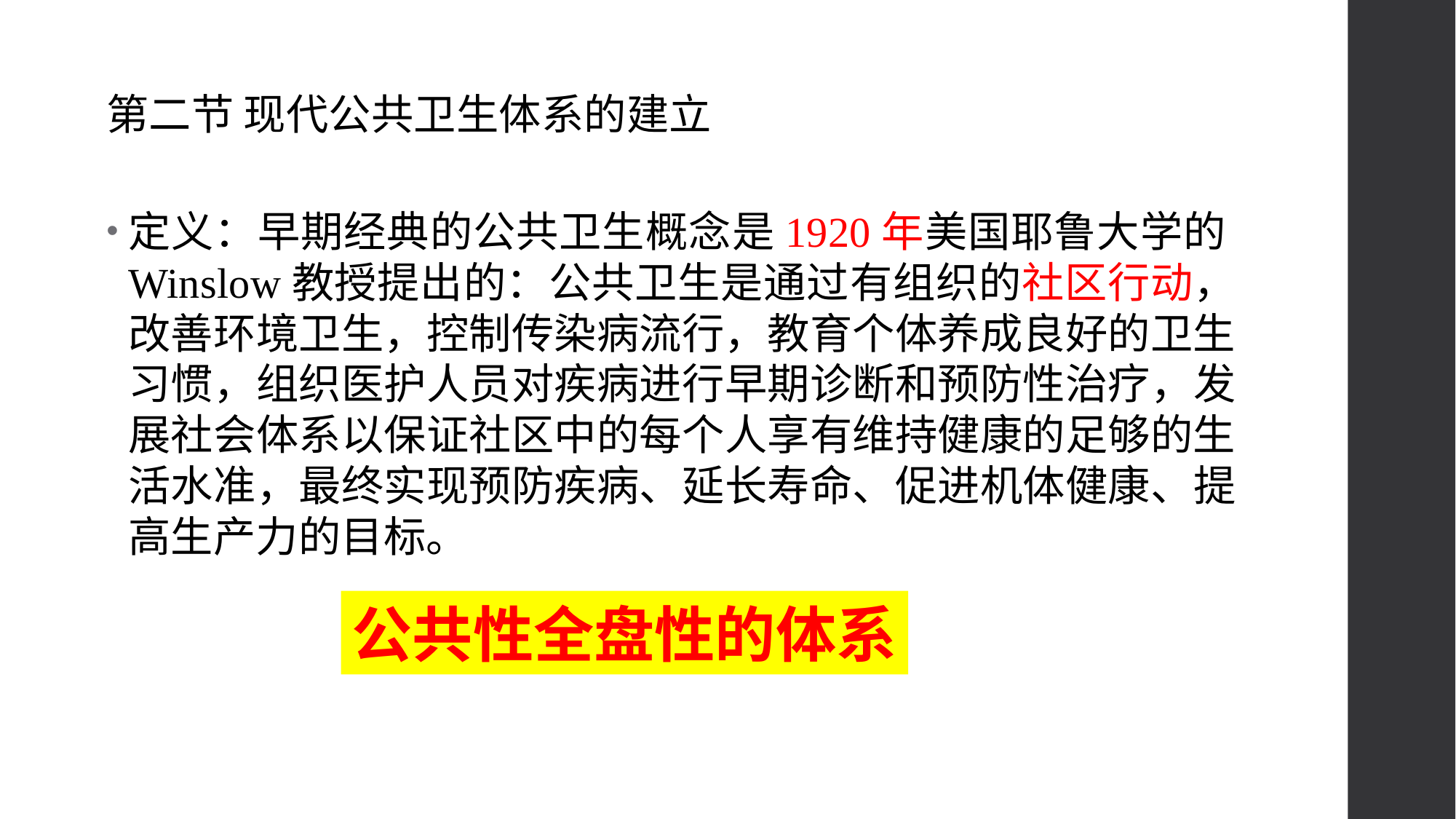

# 第二节 现代公共卫生体系的建立
定义：早期经典的公共卫生概念是1920年美国耶鲁大学的Winslow教授提出的：公共卫生是通过有组织的社区行动，改善环境卫生，控制传染病流行，教育个体养成良好的卫生习惯，组织医护人员对疾病进行早期诊断和预防性治疗，发展社会体系以保证社区中的每个人享有维持健康的足够的生活水准，最终实现预防疾病、延长寿命、促进机体健康、提高生产力的目标。
公共性全盘性的体系